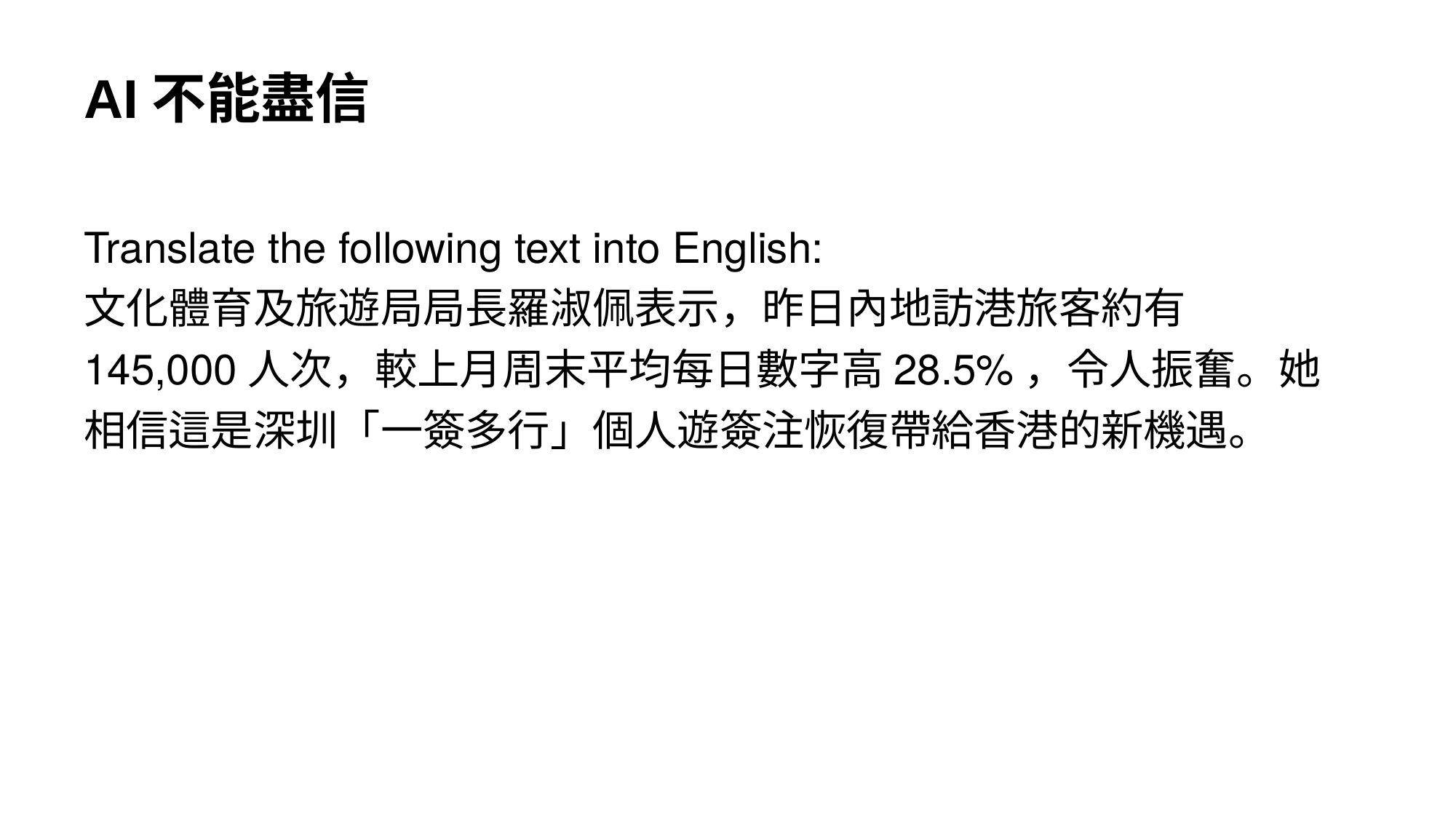

# AI不能盡信
Translate the following text into English:
文化體育及旅遊局局長羅淑佩表示，昨日內地訪港旅客約有145,000人次，較上月周末平均每日數字高28.5%，令人振奮。她相信這是深圳「一簽多行」個人遊簽注恢復帶給香港的新機遇。